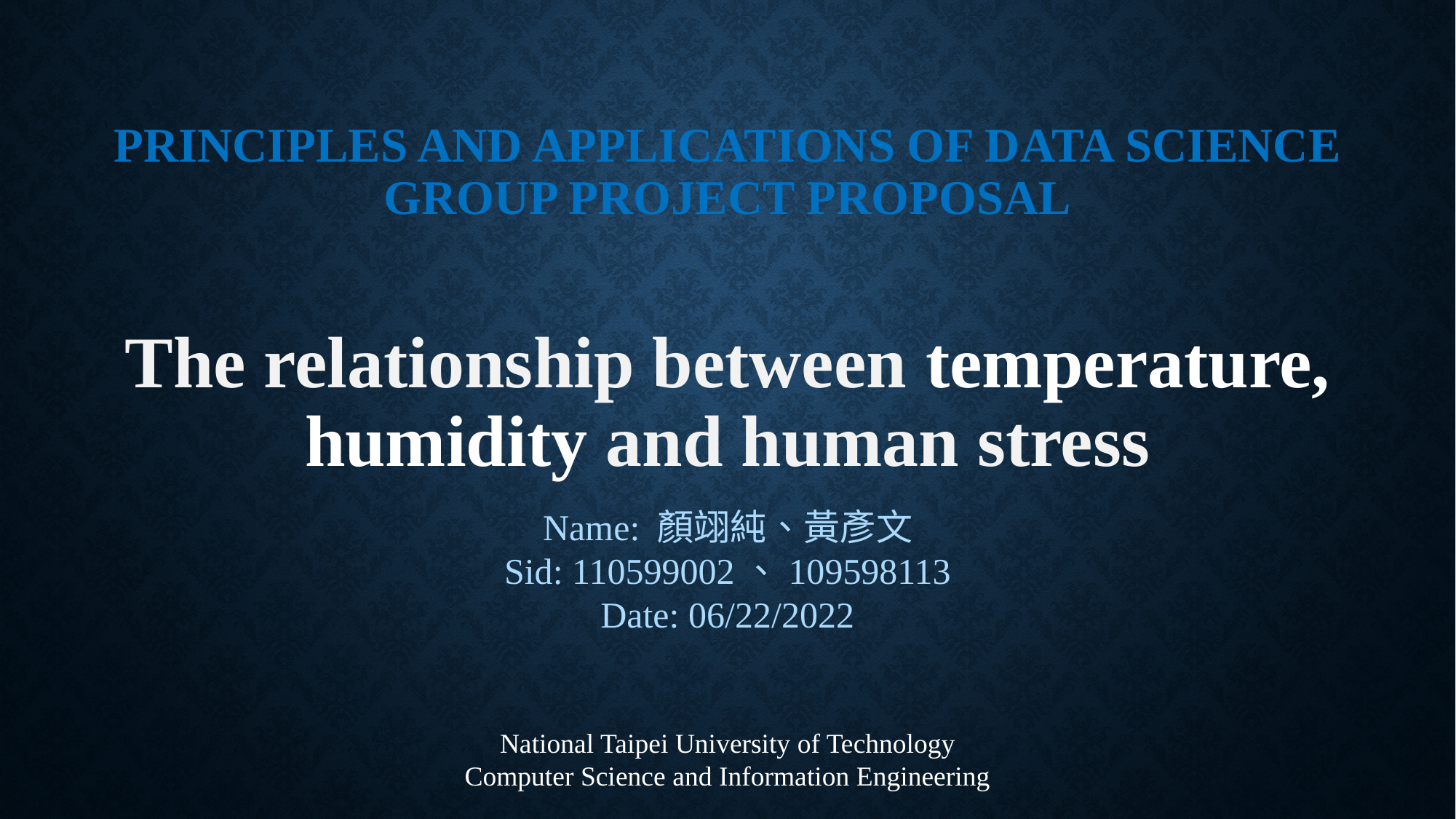

PRINCIPLES AND APPLICATIONS OF DATA SCIENCE
GROUP PROJECT PROPOSAL
# The relationship between temperature, humidity and human stress
Name: 顏翊純、黃彥文
Sid: 110599002、109598113
Date: 06/22/2022
National Taipei University of Technology
Computer Science and Information Engineering